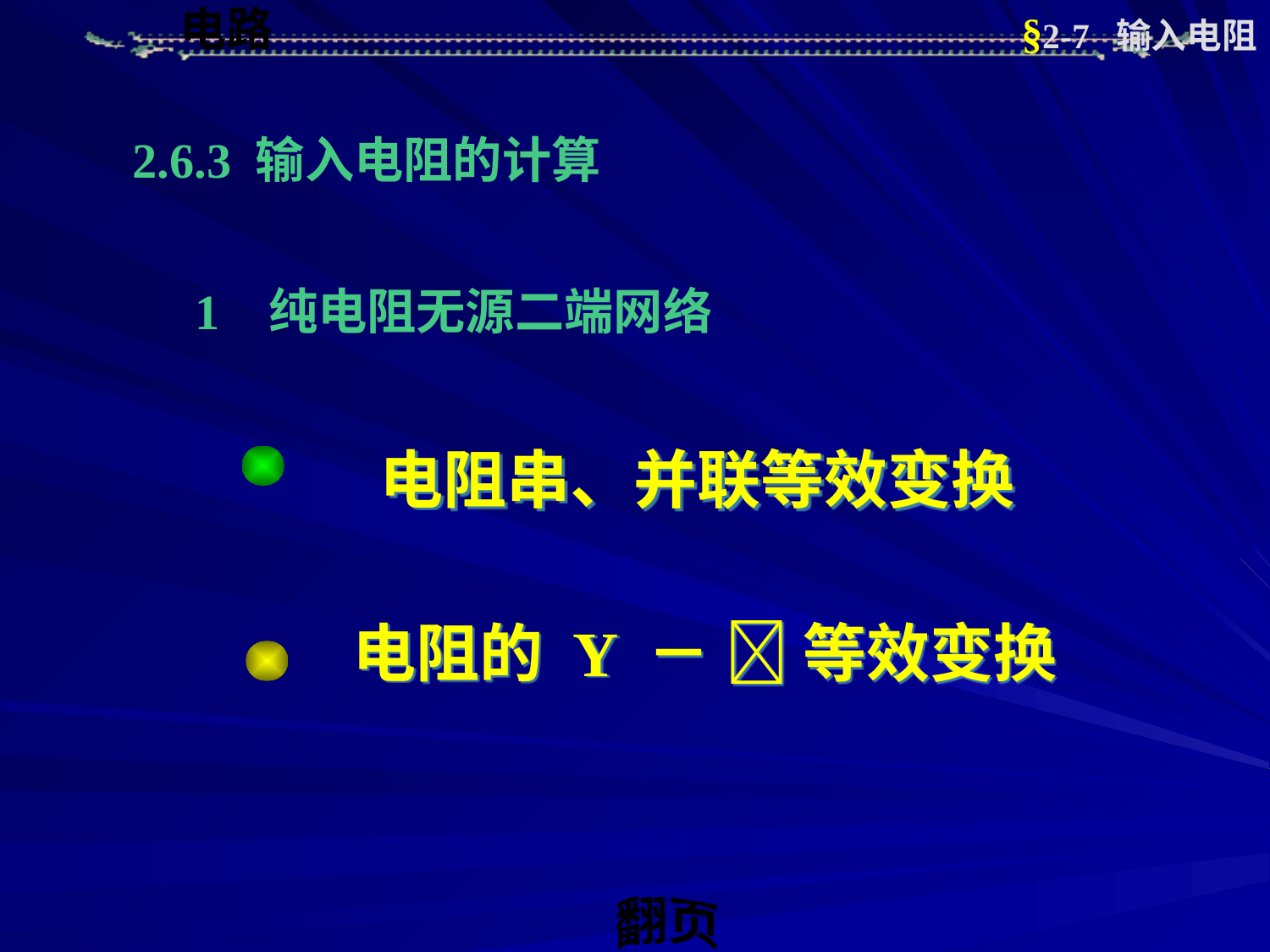

§2-7  输入电阻
2.6.3 输入电阻的计算
1   纯电阻无源二端网络
 电阻串、并联等效变换

电阻的 Y － Δ 等效变换

翻页